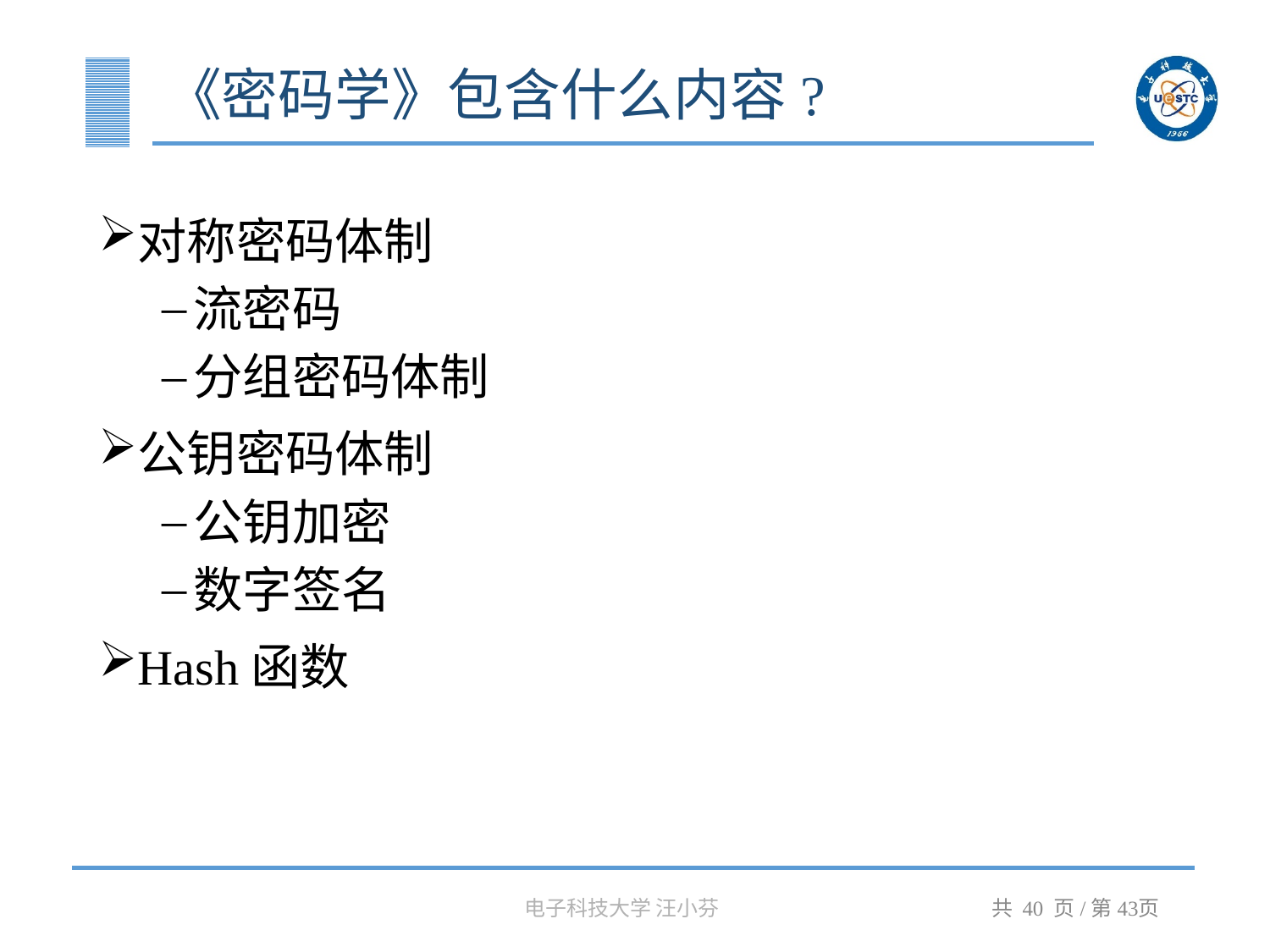

# 《密码学》包含什么内容?
对称密码体制
流密码
分组密码体制
公钥密码体制
公钥加密
数字签名
Hash函数

电子科技大学 汪小芬
共 40 页/第43页